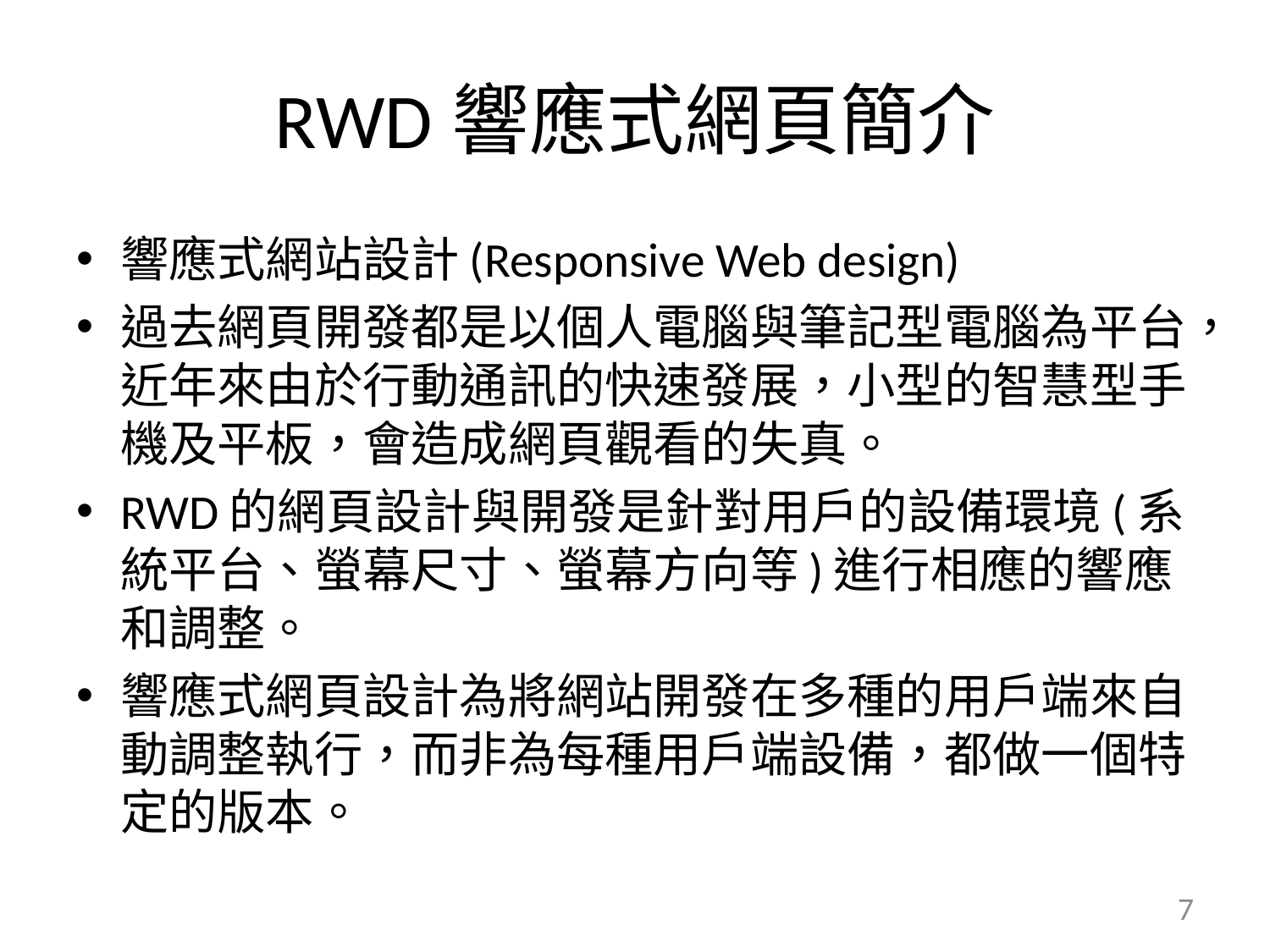

# RWD響應式網頁簡介
響應式網站設計(Responsive Web design)
過去網頁開發都是以個人電腦與筆記型電腦為平台，近年來由於行動通訊的快速發展，小型的智慧型手機及平板，會造成網頁觀看的失真。
RWD的網頁設計與開發是針對用戶的設備環境(系統平台、螢幕尺寸、螢幕方向等)進行相應的響應和調整。
響應式網頁設計為將網站開發在多種的用戶端來自動調整執行，而非為每種用戶端設備，都做一個特定的版本。
7